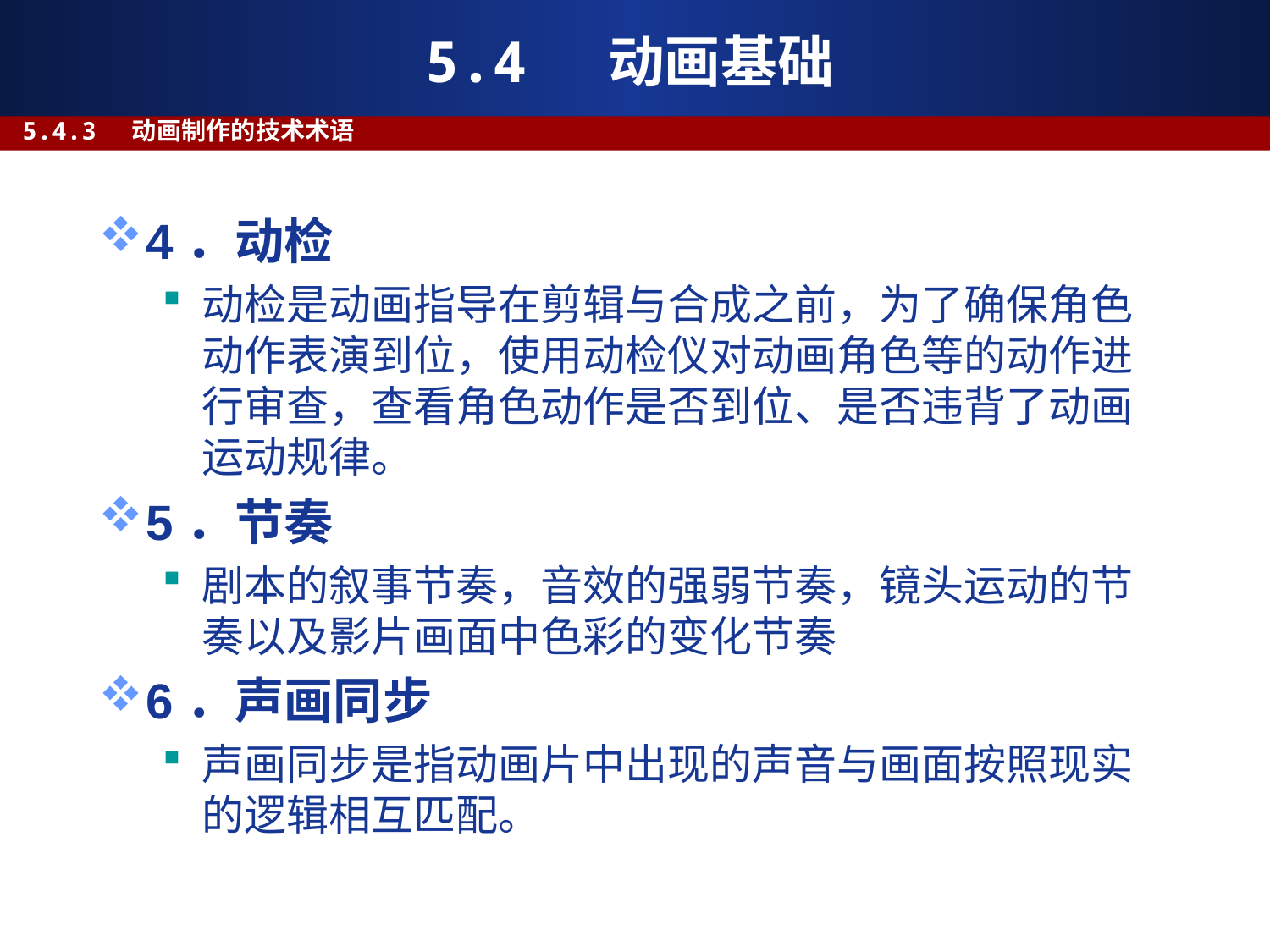

# 5.4  动画基础
5.4.3  动画制作的技术术语
4．动检
动检是动画指导在剪辑与合成之前，为了确保角色动作表演到位，使用动检仪对动画角色等的动作进行审查，查看角色动作是否到位、是否违背了动画运动规律。
5．节奏
剧本的叙事节奏，音效的强弱节奏，镜头运动的节奏以及影片画面中色彩的变化节奏
6．声画同步
声画同步是指动画片中出现的声音与画面按照现实的逻辑相互匹配。